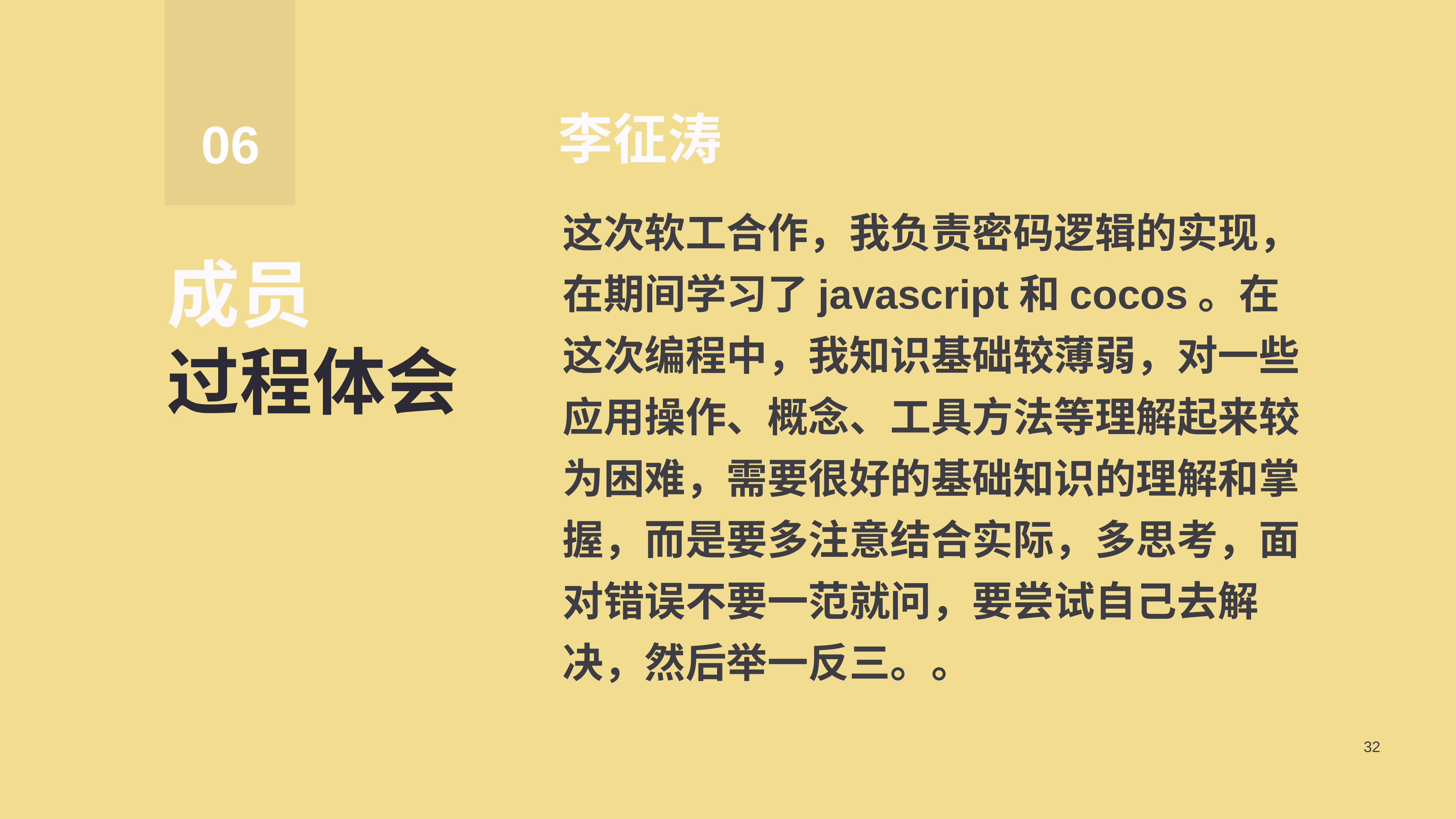

06
李征涛
这次软工合作，我负责密码逻辑的实现，在期间学习了javascript和cocos。在这次编程中，我知识基础较薄弱，对一些应用操作、概念、工具方法等理解起来较为困难，需要很好的基础知识的理解和掌握，而是要多注意结合实际，多思考，面对错误不要一范就问，要尝试自己去解决，然后举一反三。。
成员
过程体会
32